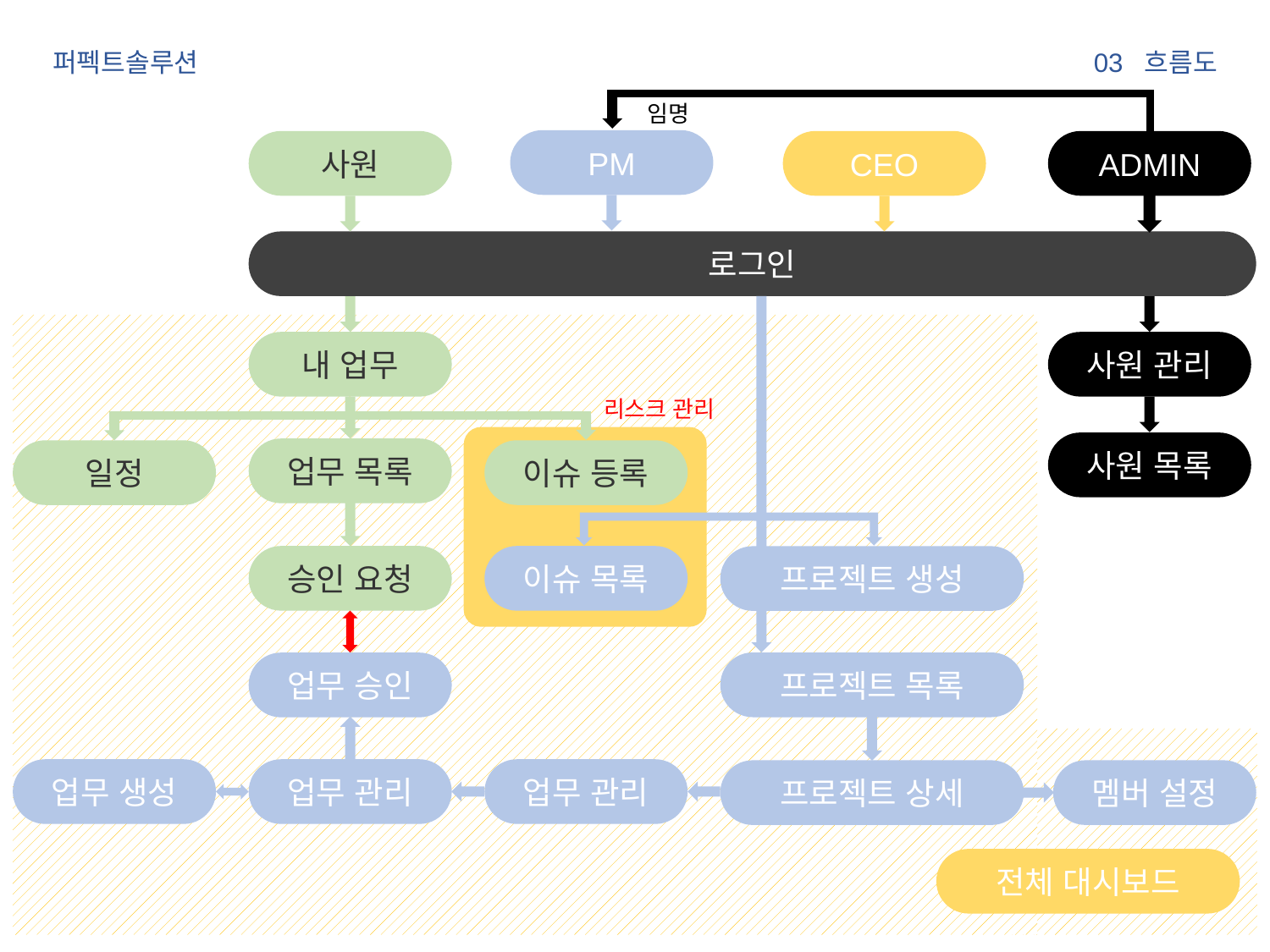

03  흐름도
퍼펙트솔루션

임명
PM
사원
CEO
ADMIN

로그인

내 업무
사원 관리
리스크 관리

사원 목록
업무 목록
일정
이슈 등록

승인 요청
이슈 목록
프로젝트 생성

프로젝트 목록
업무 승인

업무 관리
업무 생성
업무 관리
멤버 설정
프로젝트 상세

전체 대시보드